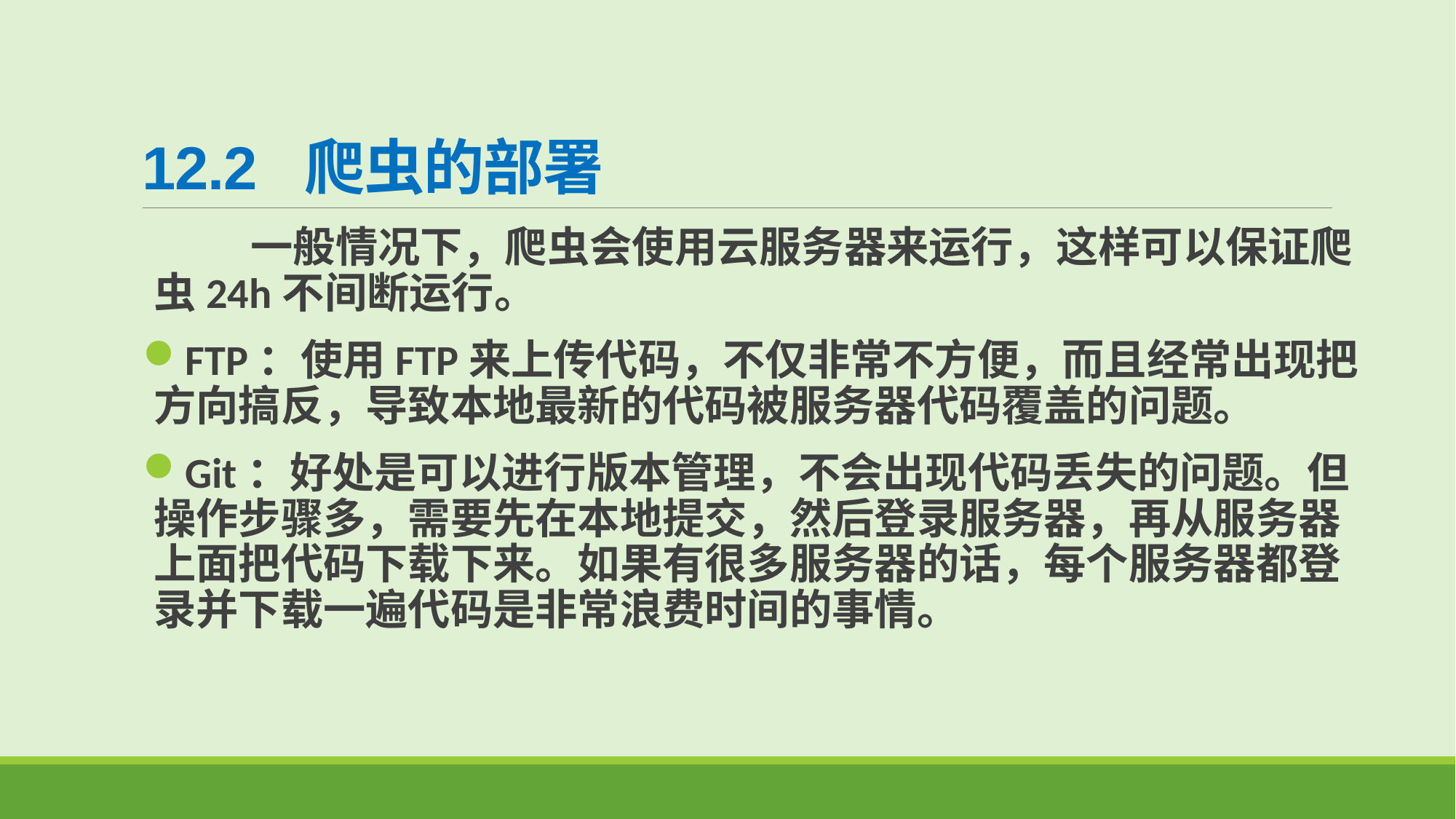

# 12.2  爬虫的部署
         一般情况下，爬虫会使用云服务器来运行，这样可以保证爬虫24h不间断运行。
FTP：使用FTP来上传代码，不仅非常不方便，而且经常出现把方向搞反，导致本地最新的代码被服务器代码覆盖的问题。
Git：好处是可以进行版本管理，不会出现代码丢失的问题。但操作步骤多，需要先在本地提交，然后登录服务器，再从服务器上面把代码下载下来。如果有很多服务器的话，每个服务器都登录并下载一遍代码是非常浪费时间的事情。